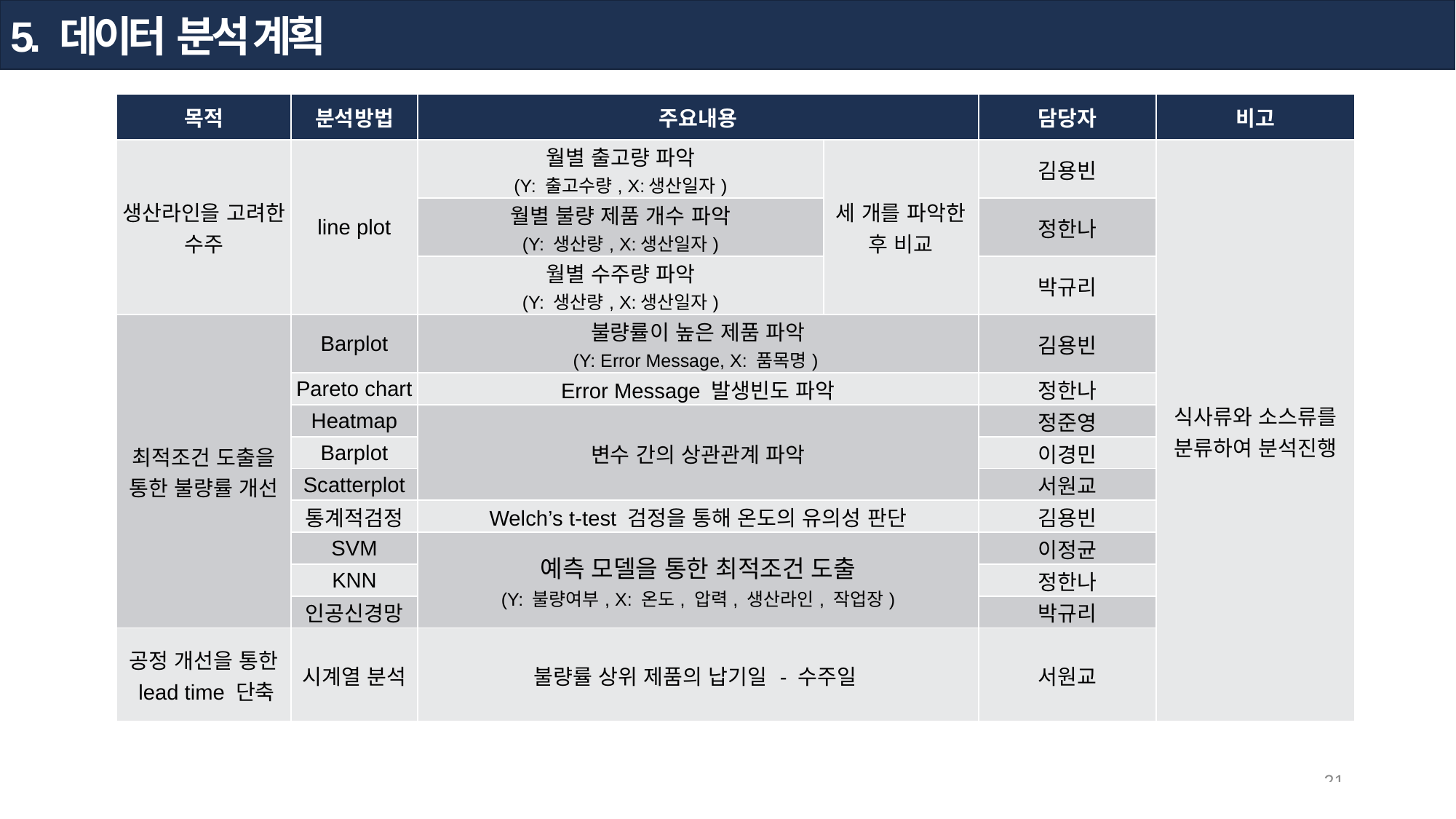

5. 데이터  분석 계획
| 목적 | 분석방법 | 주요내용 |  | 담당자 | 비고 |
| --- | --- | --- | --- | --- | --- |
| 생산라인을 고려한 수주 | line plot | 월별 출고량 파악 (Y: 출고수량, X:생산일자) | 세 개를 파악한 후 비교 | 김용빈 | 식사류와 소스류를 분류하여 분석진행 |
|  |  | 월별 불량 제품 개수 파악 (Y: 생산량, X:생산일자) |  | 정한나 |  |
|  |  | 월별 수주량 파악 (Y: 생산량, X:생산일자) |  | 박규리 |  |
| 최적조건 도출을 통한 불량률 개선 | Barplot | 불량률이 높은 제품 파악 (Y: Error Message, X: 품목명) |  | 김용빈 |  |
|  | Pareto chart | Error Message 발생빈도 파악 |  | 정한나 |  |
|  | Heatmap | 변수 간의 상관관계 파악 |  | 정준영 |  |
|  | Barplot |  |  | 이경민 |  |
|  | Scatterplot |  |  | 서원교 |  |
|  | 통계적검정 | Welch’s t-test 검정을 통해 온도의 유의성 판단 |  | 김용빈 |  |
|  | SVM | 예측 모델을 통한 최적조건 도출 (Y: 불량여부, X: 온도, 압력, 생산라인, 작업장) |  | 이정균 |  |
|  | KNN |  |  | 정한나 |  |
|  | 인공신경망 |  |  | 박규리 |  |
| 공정 개선을 통한 lead time 단축 | 시계열 분석 | 불량률 상위 제품의 납기일 - 수주일 |  | 서원교 |  |
21